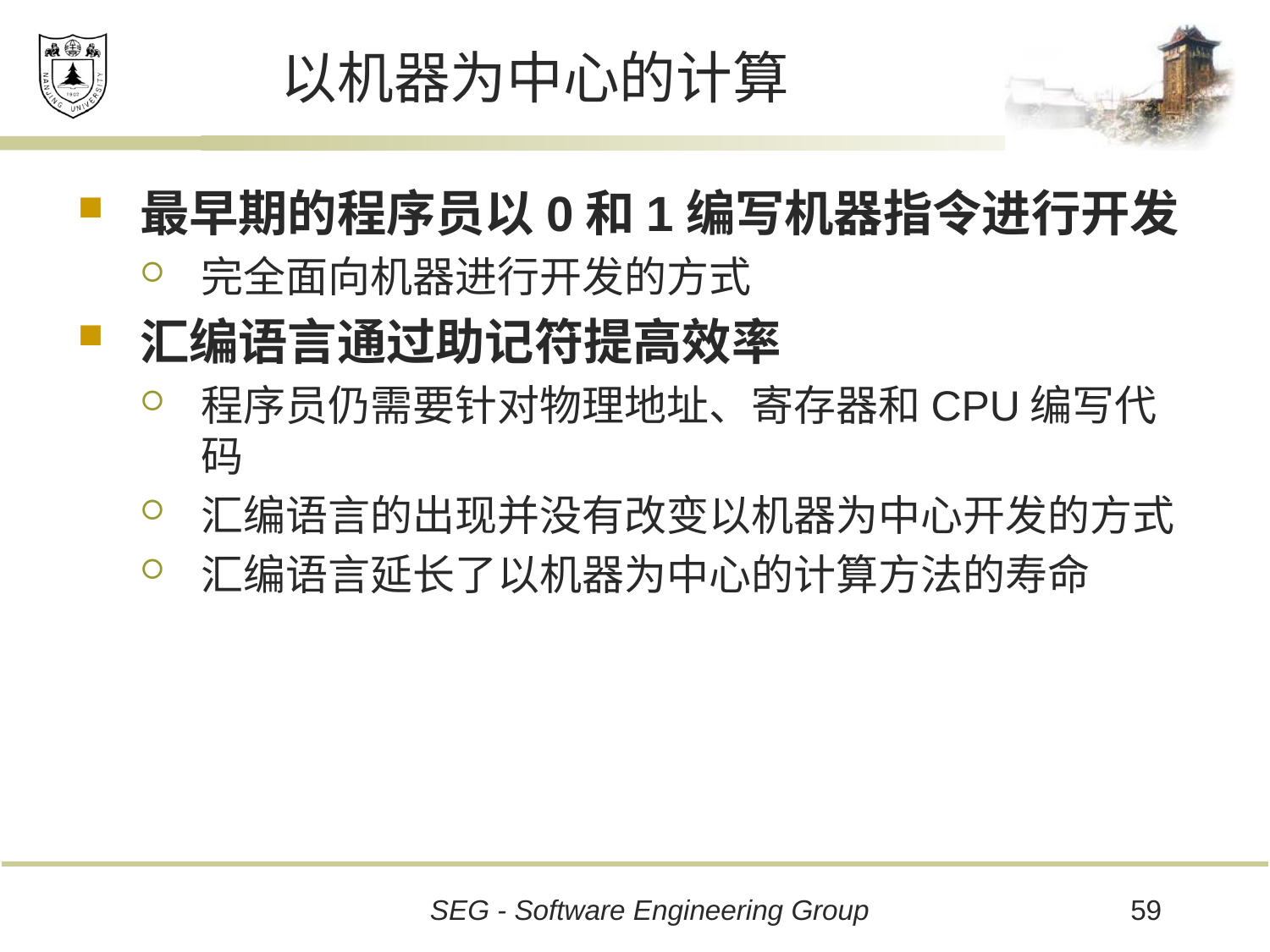

# 以机器为中心的计算
最早期的程序员以0和1编写机器指令进行开发
完全面向机器进行开发的方式
汇编语言通过助记符提高效率
程序员仍需要针对物理地址、寄存器和CPU编写代码
汇编语言的出现并没有改变以机器为中心开发的方式
汇编语言延长了以机器为中心的计算方法的寿命
59
SEG - Software Engineering Group